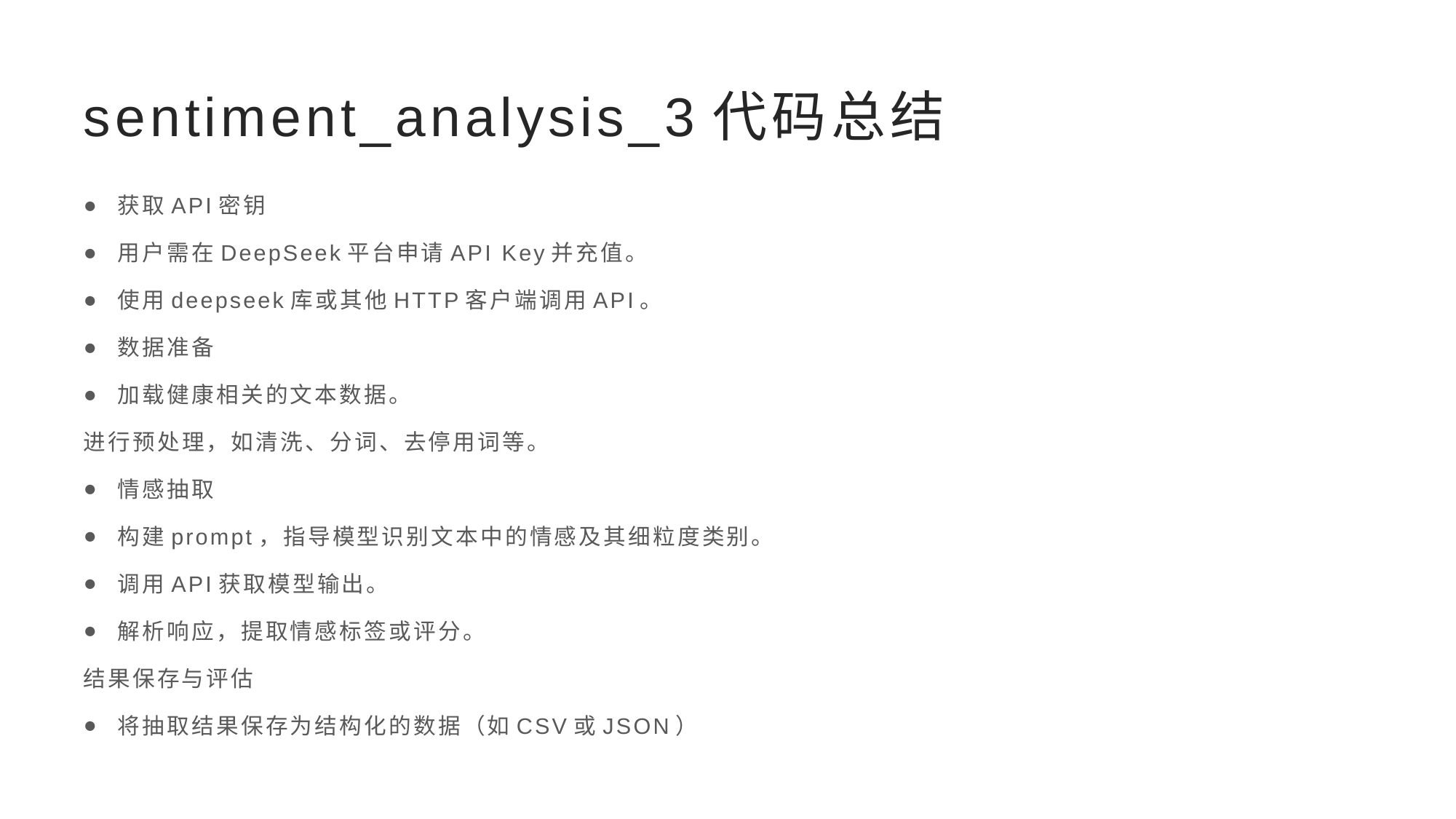

# sentiment_analysis_3代码总结
获取API密钥
用户需在DeepSeek平台申请API Key并充值。
使用deepseek库或其他HTTP客户端调用API。
数据准备
加载健康相关的文本数据。
进行预处理，如清洗、分词、去停用词等。
情感抽取
构建prompt，指导模型识别文本中的情感及其细粒度类别。
调用API获取模型输出。
解析响应，提取情感标签或评分。
结果保存与评估
将抽取结果保存为结构化的数据（如CSV或JSON）